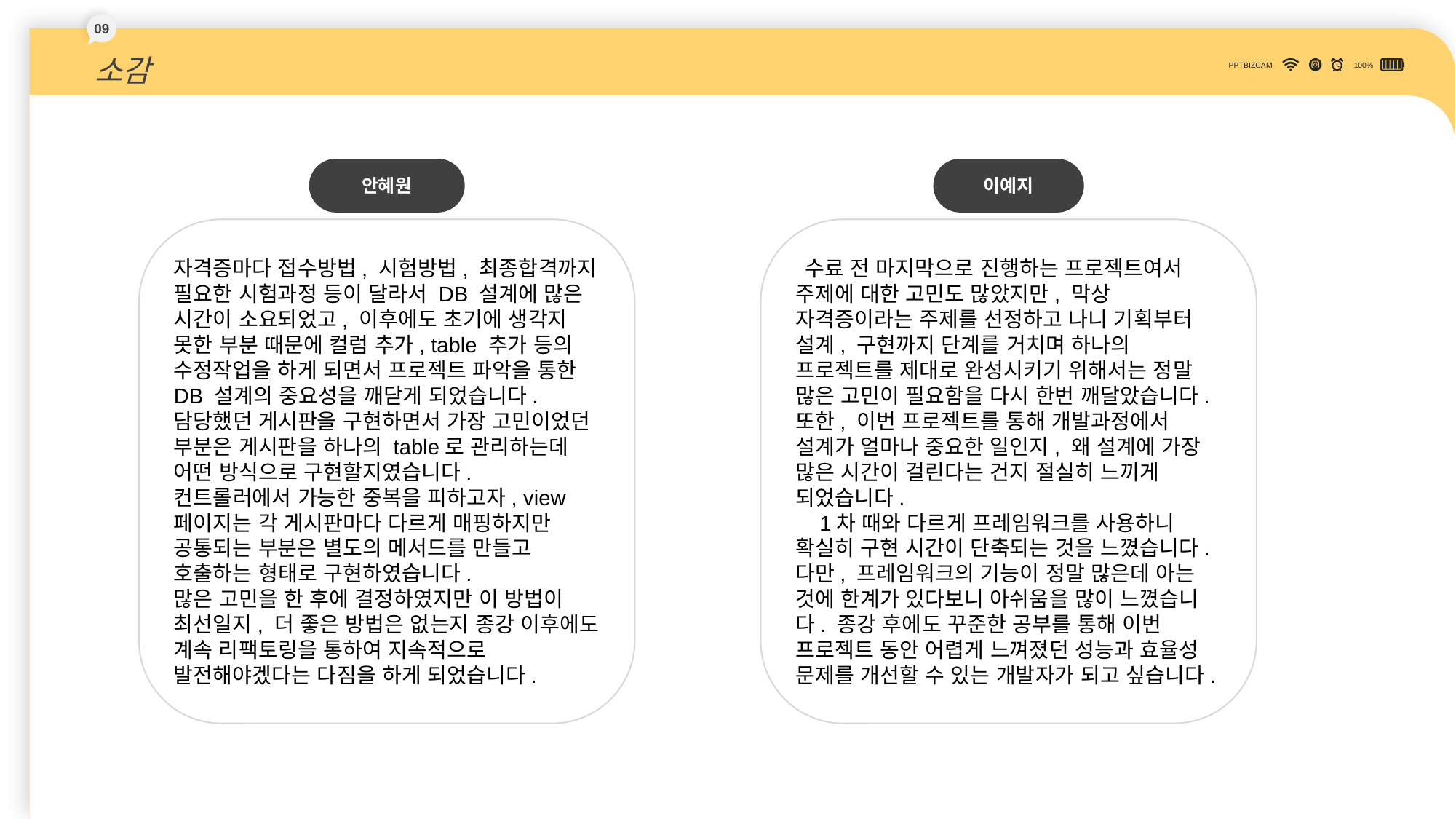

09
소감

PPTBIZCAM
100%

안혜원
이예지
자격증마다 접수방법, 시험방법, 최종합격까지 필요한 시험과정 등이 달라서 DB 설계에 많은 시간이 소요되었고, 이후에도 초기에 생각지 못한 부분 때문에 컬럼 추가, table 추가 등의 수정작업을 하게 되면서 프로젝트 파악을 통한 DB 설계의 중요성을 깨닫게 되었습니다.
담당했던 게시판을 구현하면서 가장 고민이었던 부분은 게시판을 하나의 table로 관리하는데 어떤 방식으로 구현할지였습니다.
컨트롤러에서 가능한 중복을 피하고자, view 페이지는 각 게시판마다 다르게 매핑하지만 공통되는 부분은 별도의 메서드를 만들고 호출하는 형태로 구현하였습니다.
많은 고민을 한 후에 결정하였지만 이 방법이 최선일지, 더 좋은 방법은 없는지 종강 이후에도 계속 리팩토링을 통하여 지속적으로 발전해야겠다는 다짐을 하게 되었습니다.
 수료 전 마지막으로 진행하는 프로젝트여서 주제에 대한 고민도 많았지만, 막상 자격증이라는 주제를 선정하고 나니 기획부터 설계, 구현까지 단계를 거치며 하나의 프로젝트를 제대로 완성시키기 위해서는 정말 많은 고민이 필요함을 다시 한번 깨달았습니다. 또한, 이번 프로젝트를 통해 개발과정에서 설계가 얼마나 중요한 일인지, 왜 설계에 가장 많은 시간이 걸린다는 건지 절실히 느끼게 되었습니다.
    1차 때와 다르게 프레임워크를 사용하니 확실히 구현 시간이 단축되는 것을 느꼈습니다. 다만, 프레임워크의 기능이 정말 많은데 아는 것에 한계가 있다보니 아쉬움을 많이 느꼈습니다. 종강 후에도 꾸준한 공부를 통해 이번 프로젝트 동안 어렵게 느껴졌던 성능과 효율성 문제를 개선할 수 있는 개발자가 되고 싶습니다.
DOWN